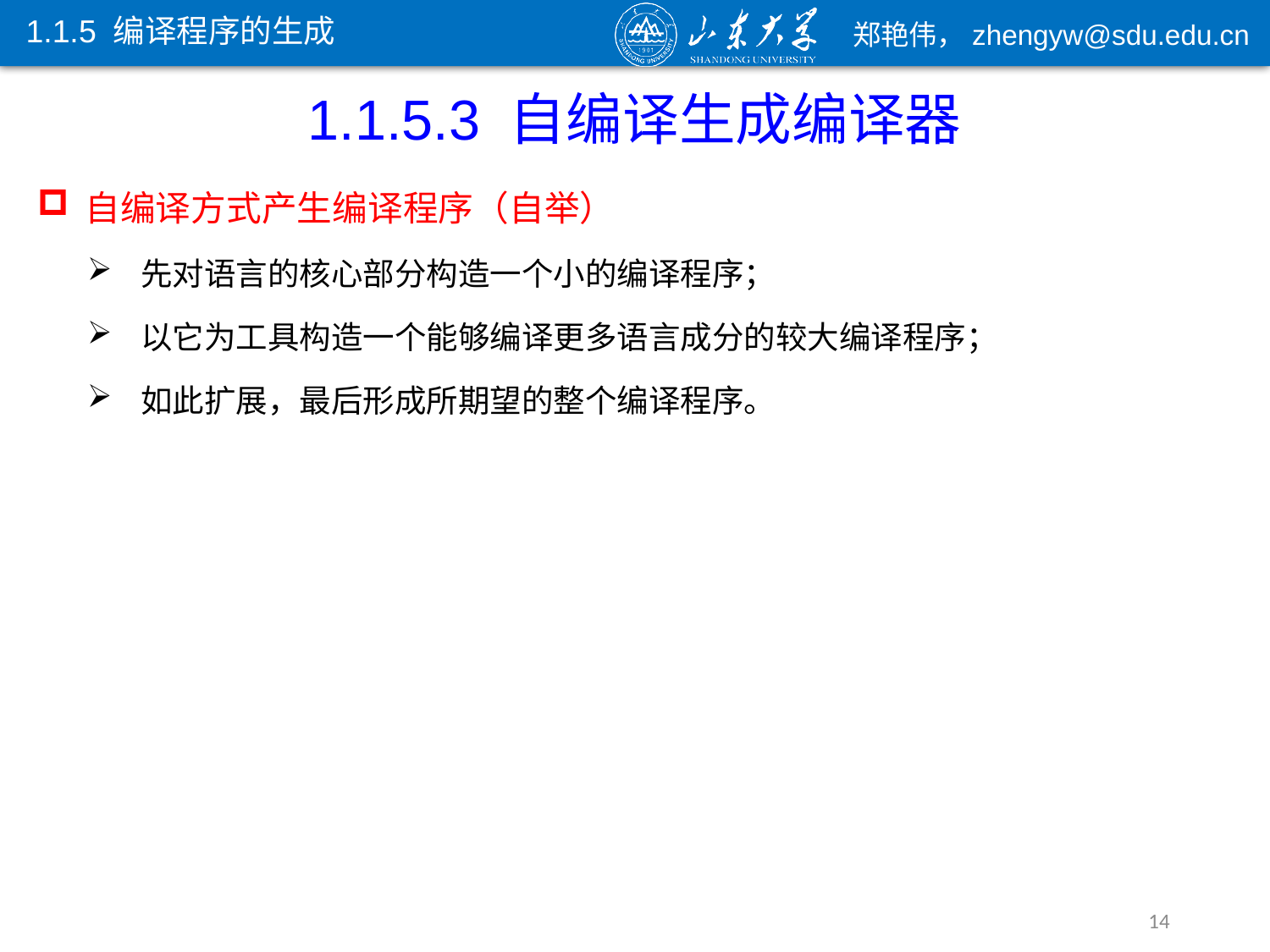

1.1.5 编译程序的生成
1.1.5.3 自编译生成编译器
自编译方式产生编译程序（自举）
先对语言的核心部分构造一个小的编译程序；
以它为工具构造一个能够编译更多语言成分的较大编译程序；
如此扩展，最后形成所期望的整个编译程序。
14